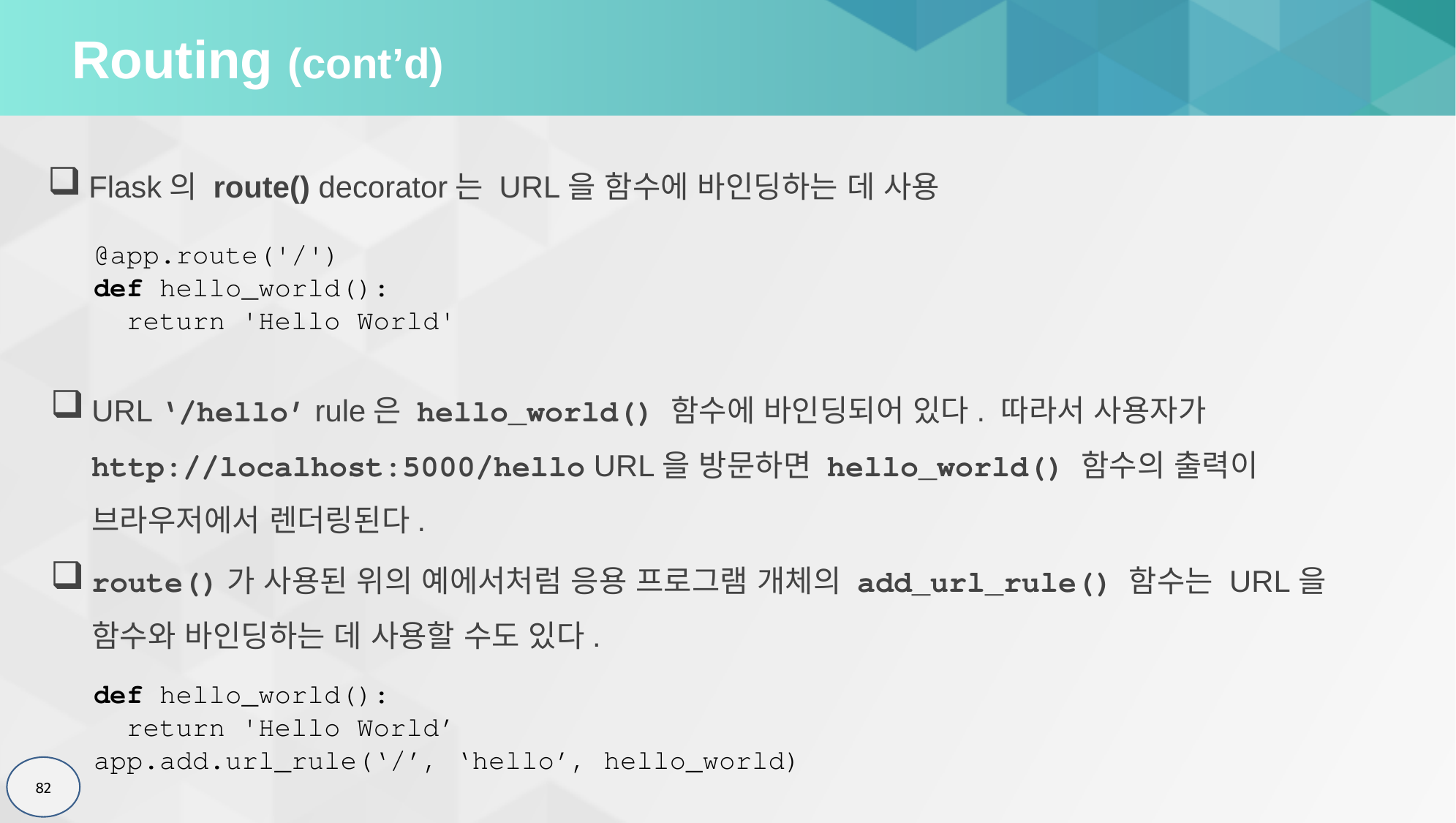

# Routing (cont’d)
Flask의 route() decorator는 URL을 함수에 바인딩하는 데 사용
@app.route('/')
def hello_world():
  return 'Hello World'

URL ‘/hello’ rule은 hello_world() 함수에 바인딩되어 있다. 따라서 사용자가 http://localhost:5000/hello URL을 방문하면 hello_world() 함수의 출력이 브라우저에서 렌더링된다.
route()가 사용된 위의 예에서처럼 응용 프로그램 개체의 add_url_rule() 함수는 URL을 함수와 바인딩하는 데 사용할 수도 있다.
def hello_world():
  return 'Hello World’
app.add.url_rule(‘/’, ‘hello’, hello_world)